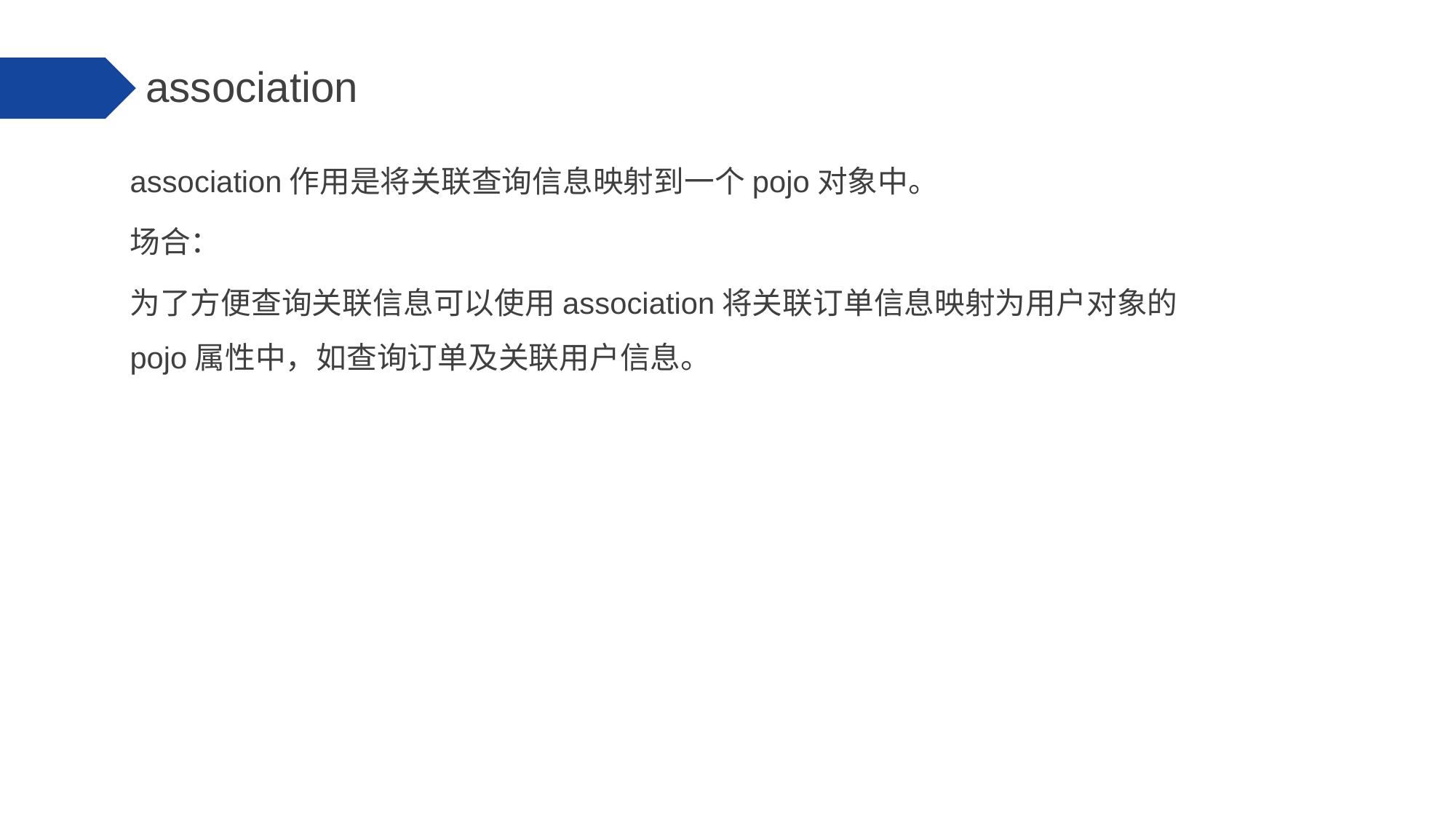

association
association作用是将关联查询信息映射到一个pojo对象中。
场合：
为了方便查询关联信息可以使用association将关联订单信息映射为用户对象的pojo属性中，如查询订单及关联用户信息。